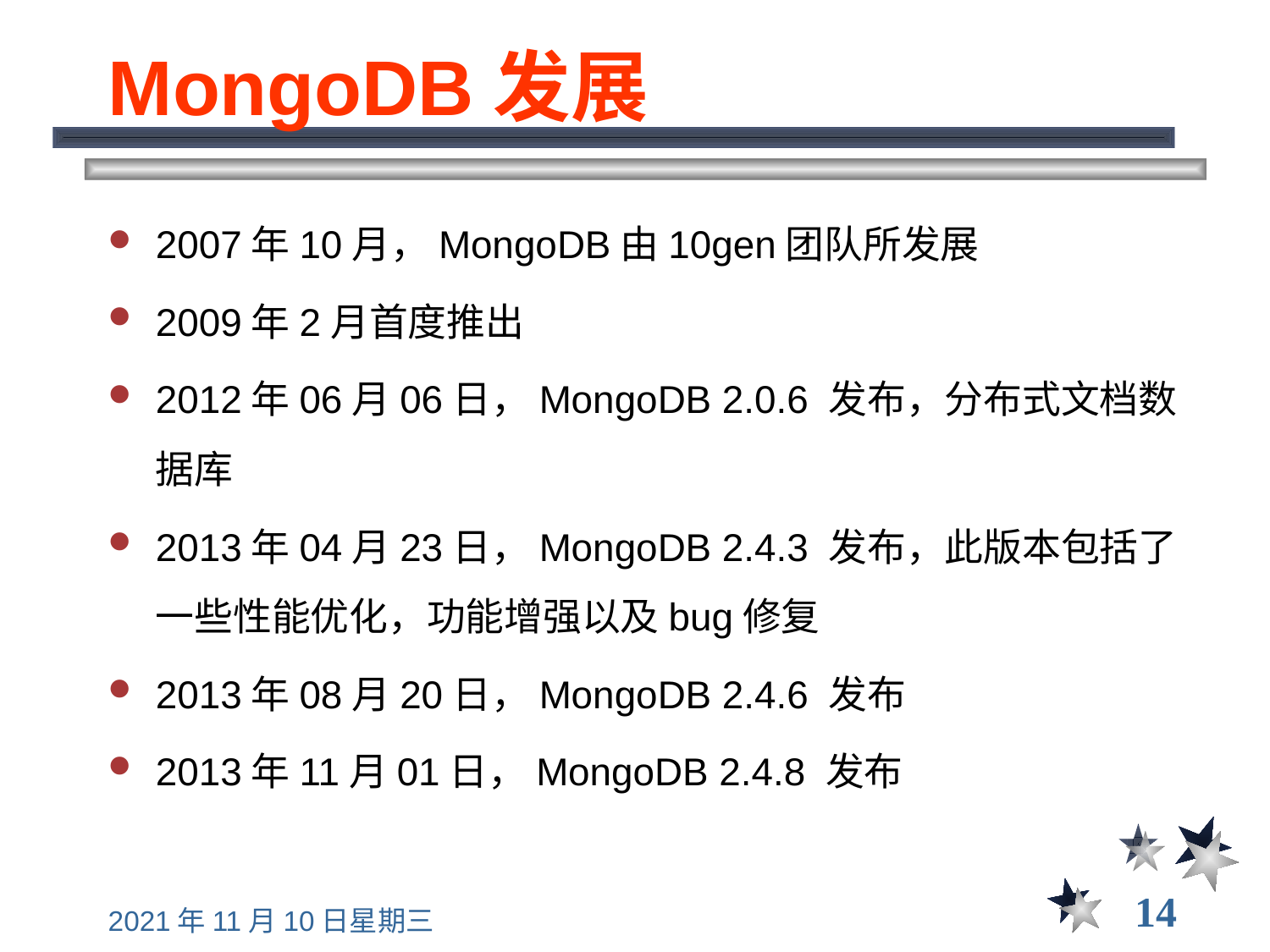

# MongoDB发展
2007年10月，MongoDB由10gen团队所发展
2009年2月首度推出
2012年06月06日，MongoDB 2.0.6 发布，分布式文档数据库
2013年04月23日，MongoDB 2.4.3 发布，此版本包括了一些性能优化，功能增强以及bug修复
2013年08月20日，MongoDB 2.4.6 发布
2013年11月01日，MongoDB 2.4.8 发布
14
2021年11月10日星期三
大数据管理----前言